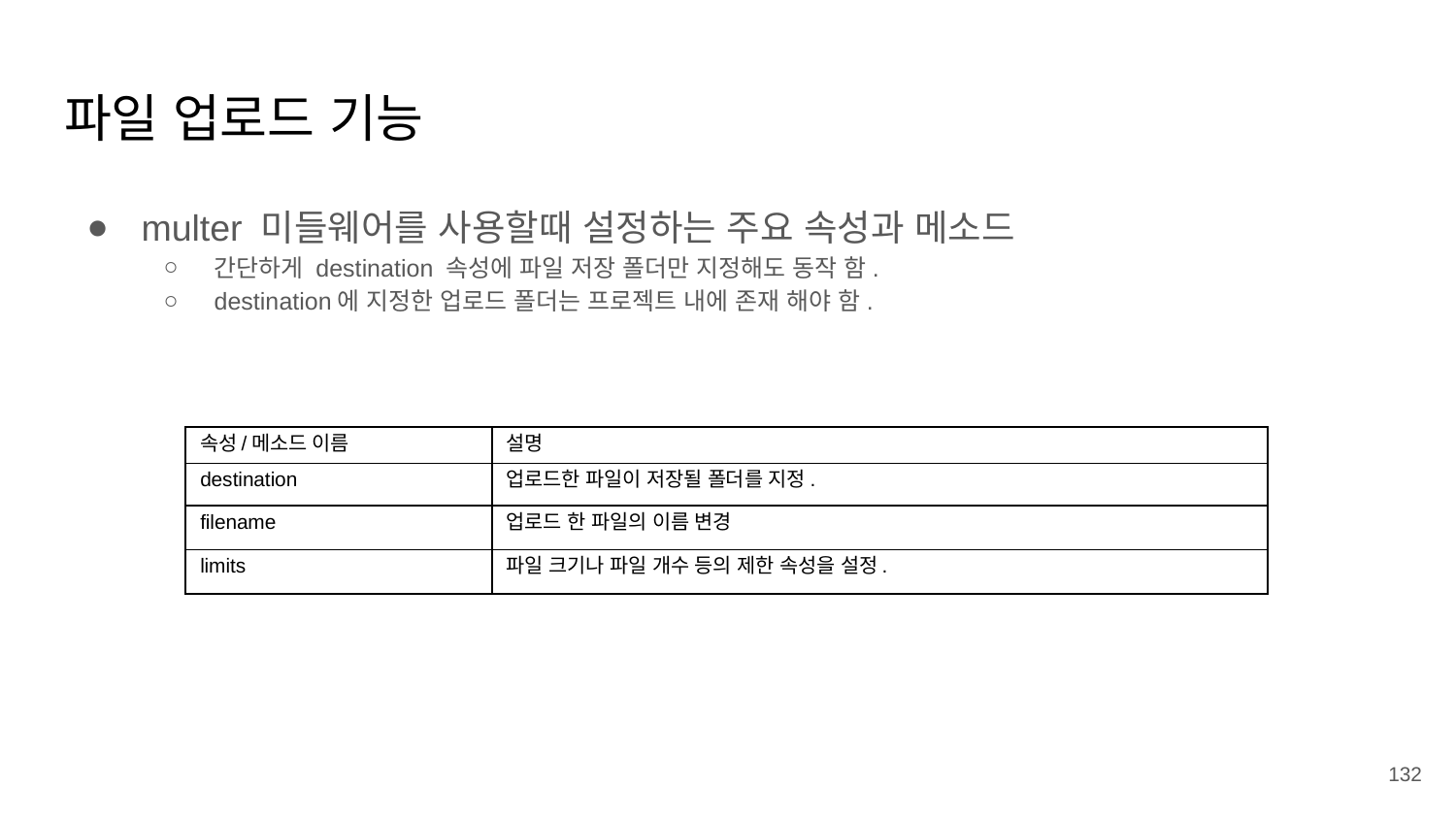

# 파일 업로드 기능
multer 미들웨어를 사용할때 설정하는 주요 속성과 메소드
간단하게 destination 속성에 파일 저장 폴더만 지정해도 동작 함.
destination에 지정한 업로드 폴더는 프로젝트 내에 존재 해야 함.
| 속성/메소드 이름 | 설명 |
| --- | --- |
| destination | 업로드한 파일이 저장될 폴더를 지정. |
| filename | 업로드 한 파일의 이름 변경 |
| limits | 파일 크기나 파일 개수 등의 제한 속성을 설정. |
132